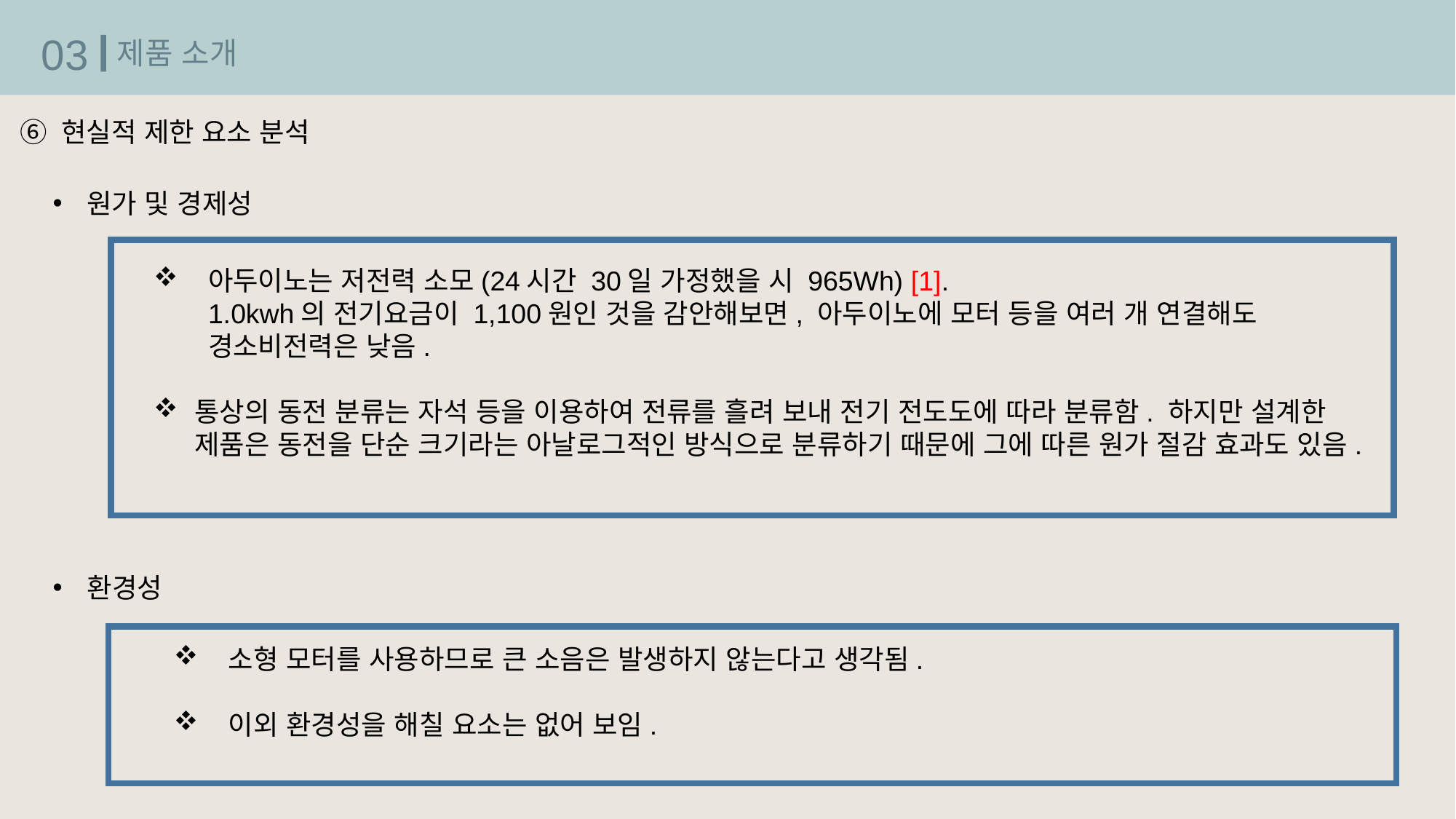

03
제품 소개

현실적 제한 요소 분석
원가 및 경제성

아두이노는 저전력 소모(24시간 30일 가정했을 시 965Wh) [1].
1.0kwh의 전기요금이 1,100원인 것을 감안해보면, 아두이노에 모터 등을 여러 개 연결해도 경소비전력은 낮음.

통상의 동전 분류는 자석 등을 이용하여 전류를 흘려 보내 전기 전도도에 따라 분류함. 하지만 설계한 제품은 동전을 단순 크기라는 아날로그적인 방식으로 분류하기 때문에 그에 따른 원가 절감 효과도 있음.
환경성

소형 모터를 사용하므로 큰 소음은 발생하지 않는다고 생각됨.

이외 환경성을 해칠 요소는 없어 보임.